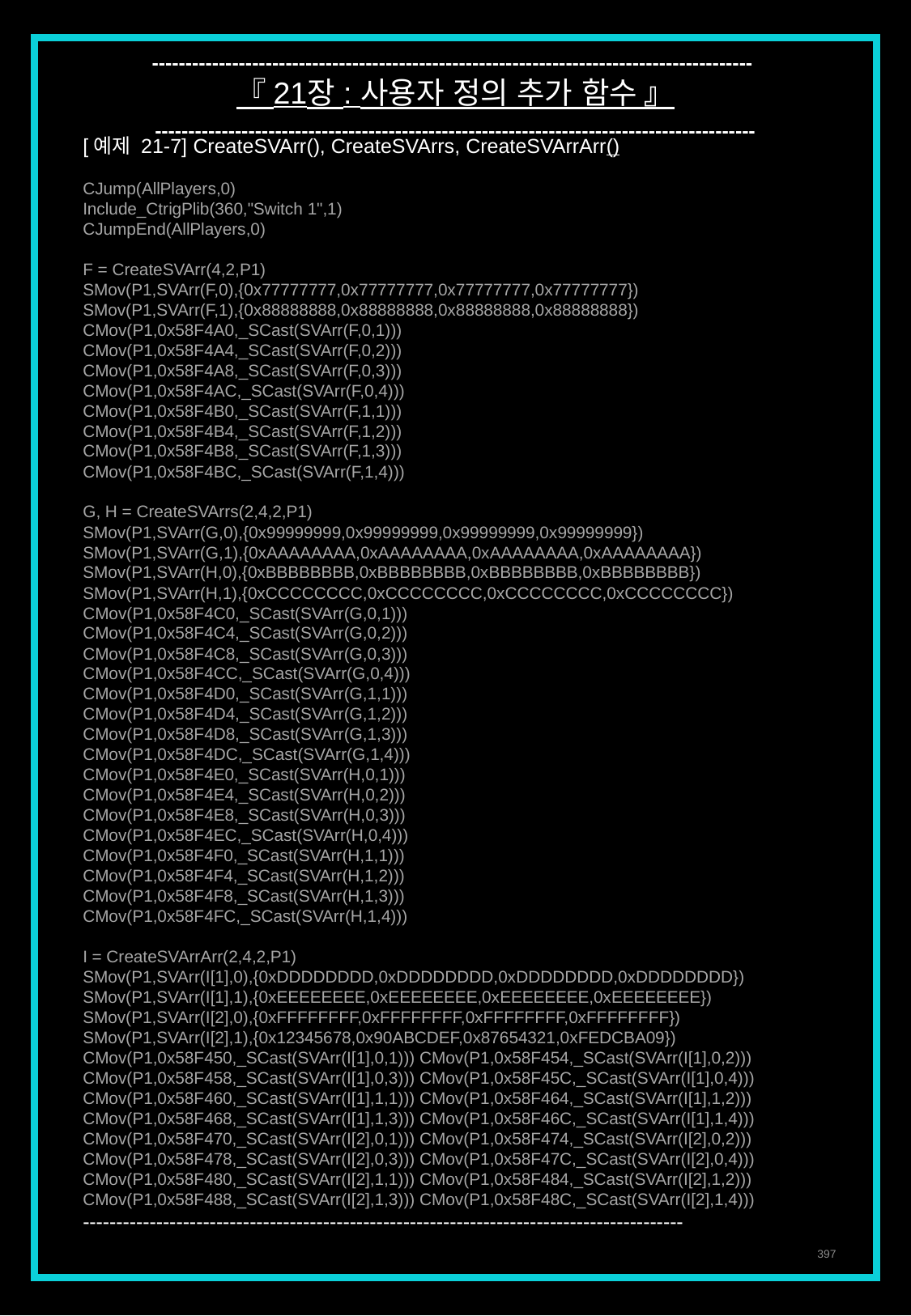

------------------------------------------------------------------------------------------
『 21장 : 사용자 정의 추가 함수 』
------------------------------------------------------------------------------------------
[예제 21-7] CreateSVArr(), CreateSVArrs, CreateSVArrArr()

CJump(AllPlayers,0)
Include_CtrigPlib(360,"Switch 1",1)
CJumpEnd(AllPlayers,0)

F = CreateSVArr(4,2,P1)
SMov(P1,SVArr(F,0),{0x77777777,0x77777777,0x77777777,0x77777777})
SMov(P1,SVArr(F,1),{0x88888888,0x88888888,0x88888888,0x88888888})
CMov(P1,0x58F4A0,_SCast(SVArr(F,0,1)))
CMov(P1,0x58F4A4,_SCast(SVArr(F,0,2)))
CMov(P1,0x58F4A8,_SCast(SVArr(F,0,3)))
CMov(P1,0x58F4AC,_SCast(SVArr(F,0,4)))
CMov(P1,0x58F4B0,_SCast(SVArr(F,1,1)))
CMov(P1,0x58F4B4,_SCast(SVArr(F,1,2)))
CMov(P1,0x58F4B8,_SCast(SVArr(F,1,3)))
CMov(P1,0x58F4BC,_SCast(SVArr(F,1,4)))

G, H = CreateSVArrs(2,4,2,P1)
SMov(P1,SVArr(G,0),{0x99999999,0x99999999,0x99999999,0x99999999})
SMov(P1,SVArr(G,1),{0xAAAAAAAA,0xAAAAAAAA,0xAAAAAAAA,0xAAAAAAAA})
SMov(P1,SVArr(H,0),{0xBBBBBBBB,0xBBBBBBBB,0xBBBBBBBB,0xBBBBBBBB})
SMov(P1,SVArr(H,1),{0xCCCCCCCC,0xCCCCCCCC,0xCCCCCCCC,0xCCCCCCCC})
CMov(P1,0x58F4C0,_SCast(SVArr(G,0,1)))
CMov(P1,0x58F4C4,_SCast(SVArr(G,0,2)))
CMov(P1,0x58F4C8,_SCast(SVArr(G,0,3)))
CMov(P1,0x58F4CC,_SCast(SVArr(G,0,4)))
CMov(P1,0x58F4D0,_SCast(SVArr(G,1,1)))
CMov(P1,0x58F4D4,_SCast(SVArr(G,1,2)))
CMov(P1,0x58F4D8,_SCast(SVArr(G,1,3)))
CMov(P1,0x58F4DC,_SCast(SVArr(G,1,4)))
CMov(P1,0x58F4E0,_SCast(SVArr(H,0,1)))
CMov(P1,0x58F4E4,_SCast(SVArr(H,0,2)))
CMov(P1,0x58F4E8,_SCast(SVArr(H,0,3)))
CMov(P1,0x58F4EC,_SCast(SVArr(H,0,4)))
CMov(P1,0x58F4F0,_SCast(SVArr(H,1,1)))
CMov(P1,0x58F4F4,_SCast(SVArr(H,1,2)))
CMov(P1,0x58F4F8,_SCast(SVArr(H,1,3)))
CMov(P1,0x58F4FC,_SCast(SVArr(H,1,4)))

I = CreateSVArrArr(2,4,2,P1)
SMov(P1,SVArr(I[1],0),{0xDDDDDDDD,0xDDDDDDDD,0xDDDDDDDD,0xDDDDDDDD})
SMov(P1,SVArr(I[1],1),{0xEEEEEEEE,0xEEEEEEEE,0xEEEEEEEE,0xEEEEEEEE})
SMov(P1,SVArr(I[2],0),{0xFFFFFFFF,0xFFFFFFFF,0xFFFFFFFF,0xFFFFFFFF})
SMov(P1,SVArr(I[2],1),{0x12345678,0x90ABCDEF,0x87654321,0xFEDCBA09})
CMov(P1,0x58F450,_SCast(SVArr(I[1],0,1))) CMov(P1,0x58F454,_SCast(SVArr(I[1],0,2)))
CMov(P1,0x58F458,_SCast(SVArr(I[1],0,3))) CMov(P1,0x58F45C,_SCast(SVArr(I[1],0,4)))
CMov(P1,0x58F460,_SCast(SVArr(I[1],1,1))) CMov(P1,0x58F464,_SCast(SVArr(I[1],1,2)))
CMov(P1,0x58F468,_SCast(SVArr(I[1],1,3))) CMov(P1,0x58F46C,_SCast(SVArr(I[1],1,4)))
CMov(P1,0x58F470,_SCast(SVArr(I[2],0,1))) CMov(P1,0x58F474,_SCast(SVArr(I[2],0,2)))
CMov(P1,0x58F478,_SCast(SVArr(I[2],0,3))) CMov(P1,0x58F47C,_SCast(SVArr(I[2],0,4)))
CMov(P1,0x58F480,_SCast(SVArr(I[2],1,1))) CMov(P1,0x58F484,_SCast(SVArr(I[2],1,2)))
CMov(P1,0x58F488,_SCast(SVArr(I[2],1,3))) CMov(P1,0x58F48C,_SCast(SVArr(I[2],1,4)))
------------------------------------------------------------------------------------------
397